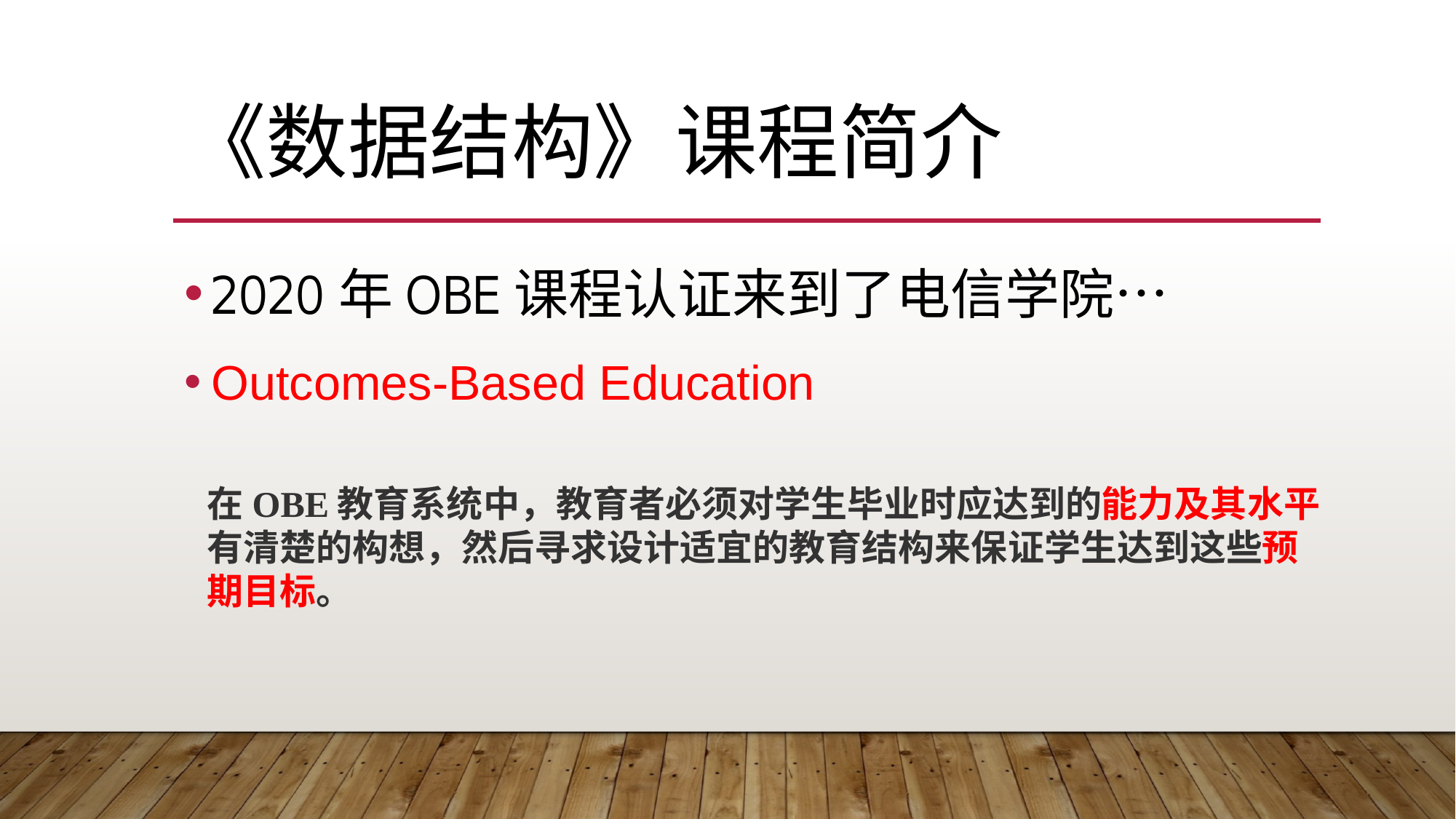

# 《数据结构》课程简介
2020年OBE课程认证来到了电信学院…
Outcomes-Based Education
在OBE教育系统中，教育者必须对学生毕业时应达到的能力及其水平有清楚的构想，然后寻求设计适宜的教育结构来保证学生达到这些预期目标。